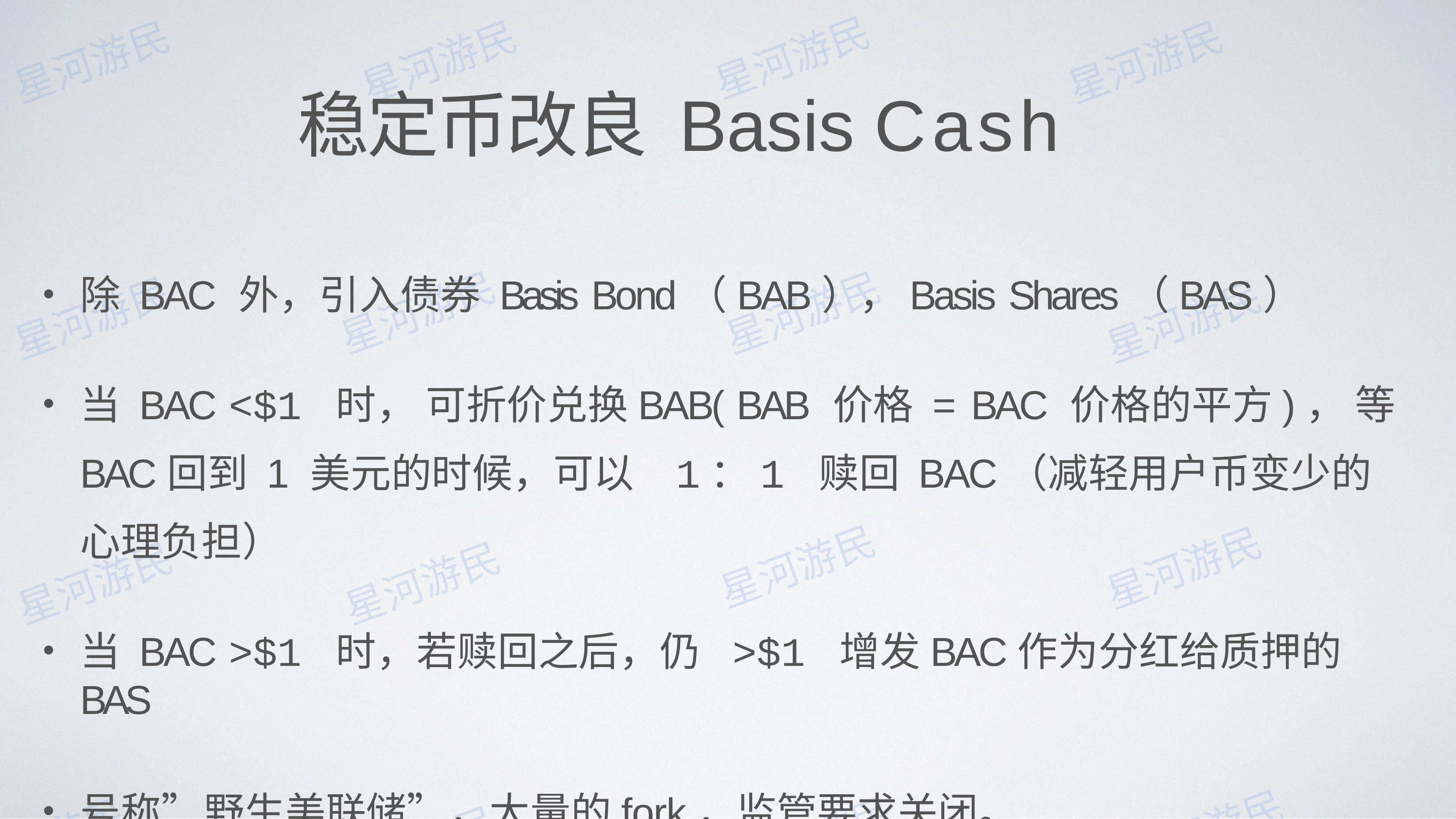

# 稳定币改良 Basis Cash
除 BAC 外，引⼊债券 Basis Bond（BAB），Basis Shares（BAS）
当 BAC <$1 时， 可折价兑换BAB( BAB 价格 = BAC 价格的平⽅)， 等BAC回到 1 美元的时候，可以	1：1 赎回 BAC（减轻⽤户币变少的⼼理负担）
当 BAC >$1 时，若赎回之后，仍	>$1 增发BAC作为分红给质押的 BAS

号称”野⽣美联储”，⼤量的fork，监管要求关闭。